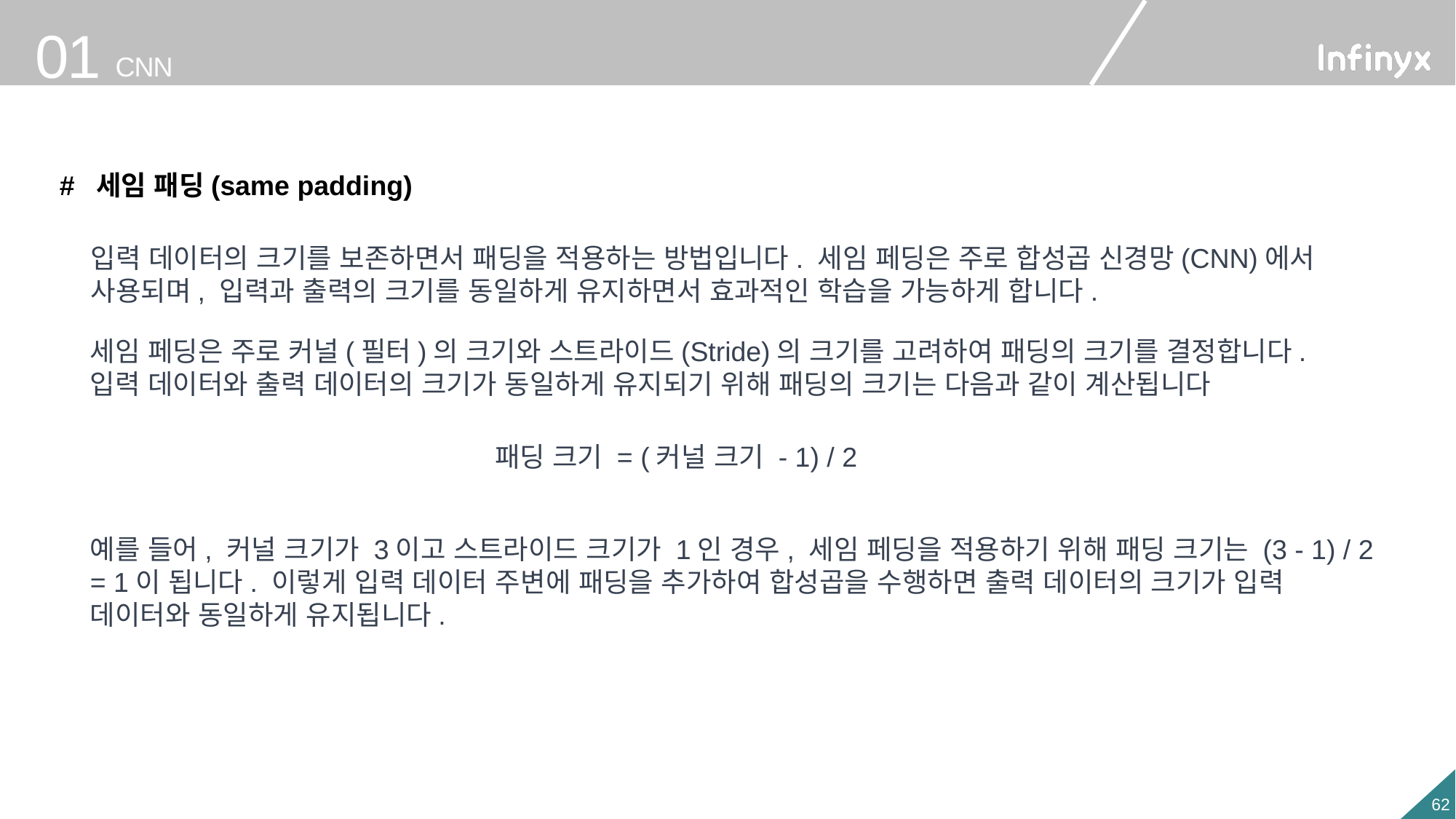

#  세임 패딩(same padding)
입력 데이터의 크기를 보존하면서 패딩을 적용하는 방법입니다. 세임 페딩은 주로 합성곱 신경망(CNN)에서 사용되며, 입력과 출력의 크기를 동일하게 유지하면서 효과적인 학습을 가능하게 합니다.
세임 페딩은 주로 커널(필터)의 크기와 스트라이드(Stride)의 크기를 고려하여 패딩의 크기를 결정합니다.
입력 데이터와 출력 데이터의 크기가 동일하게 유지되기 위해 패딩의 크기는 다음과 같이 계산됩니다
패딩 크기 = (커널 크기 - 1) / 2
예를 들어, 커널 크기가 3이고 스트라이드 크기가 1인 경우, 세임 페딩을 적용하기 위해 패딩 크기는 (3 - 1) / 2 = 1이 됩니다. 이렇게 입력 데이터 주변에 패딩을 추가하여 합성곱을 수행하면 출력 데이터의 크기가 입력 데이터와 동일하게 유지됩니다.